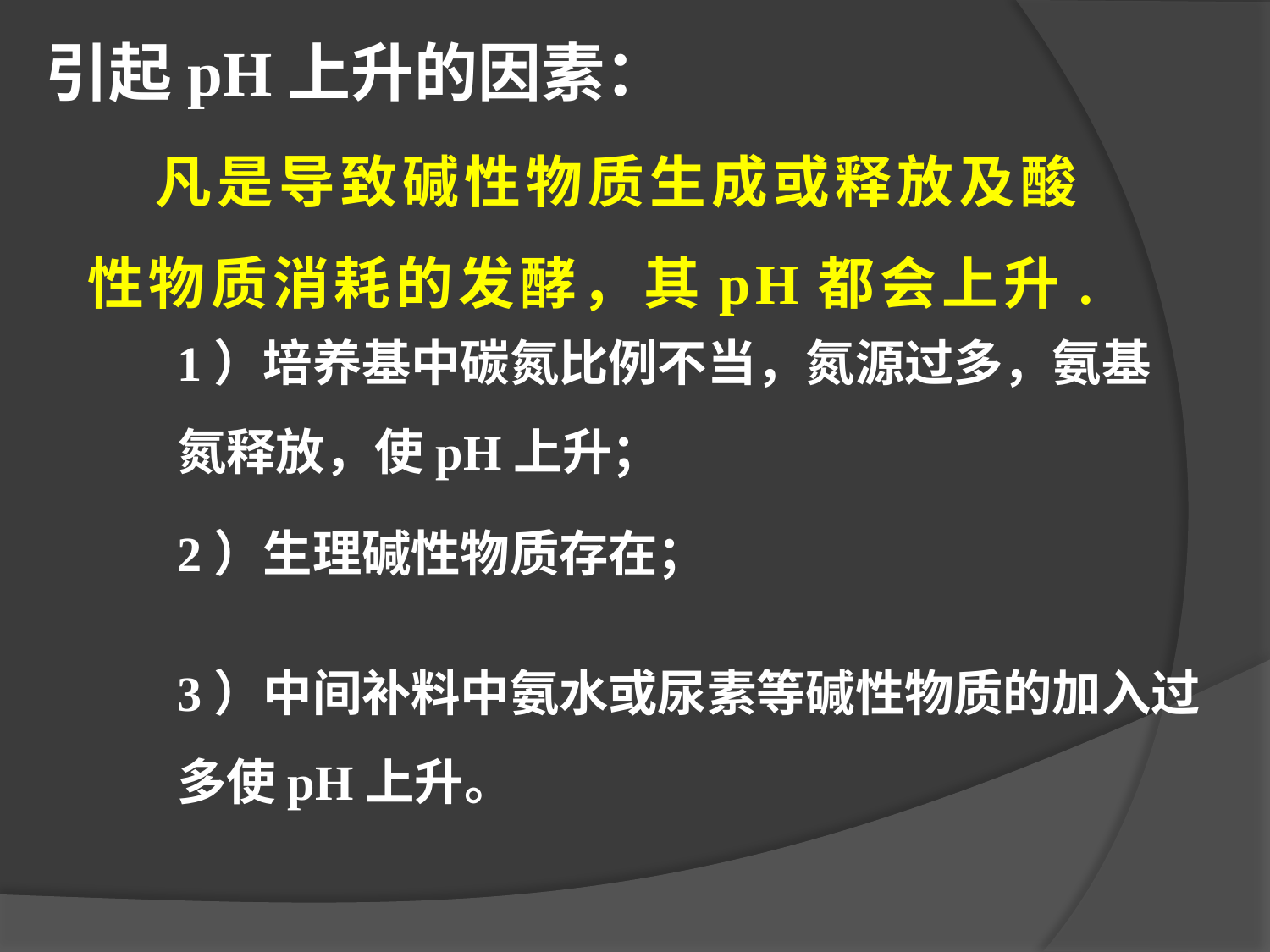

引起pH上升的因素：
   凡是导致碱性物质生成或释放及酸性物质消耗的发酵，其pH都会上升.
1）培养基中碳氮比例不当，氮源过多，氨基氮释放，使pH上升；
2）生理碱性物质存在；
3）中间补料中氨水或尿素等碱性物质的加入过多使pH上升。